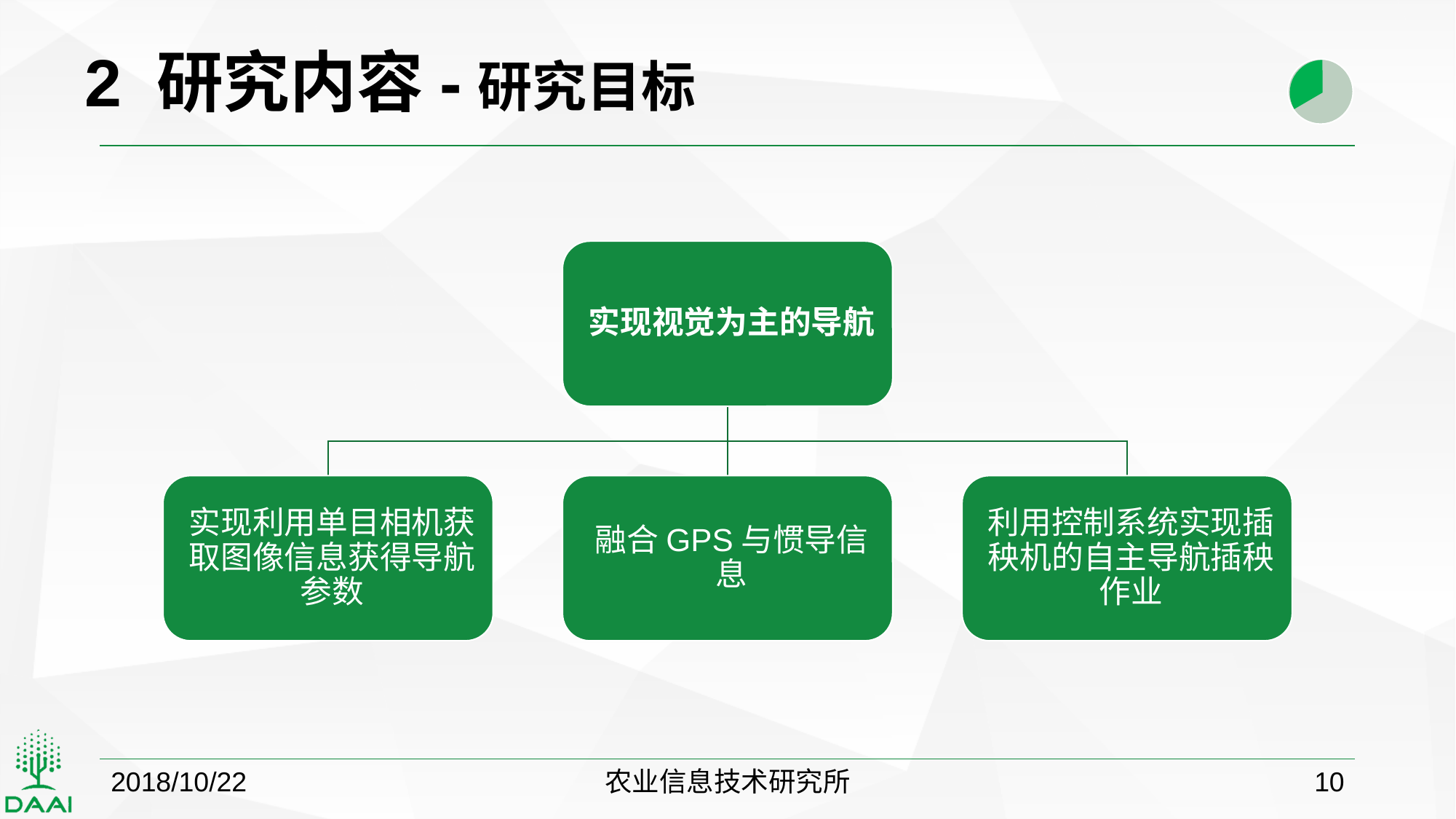

2 研究内容-研究目标

实现视觉为主的导航
实现利用单目相机获取图像信息获得导航参数
融合GPS与惯导信息
利用控制系统实现插秧机的自主导航插秧作业
2018/10/22
农业信息技术研究所
10